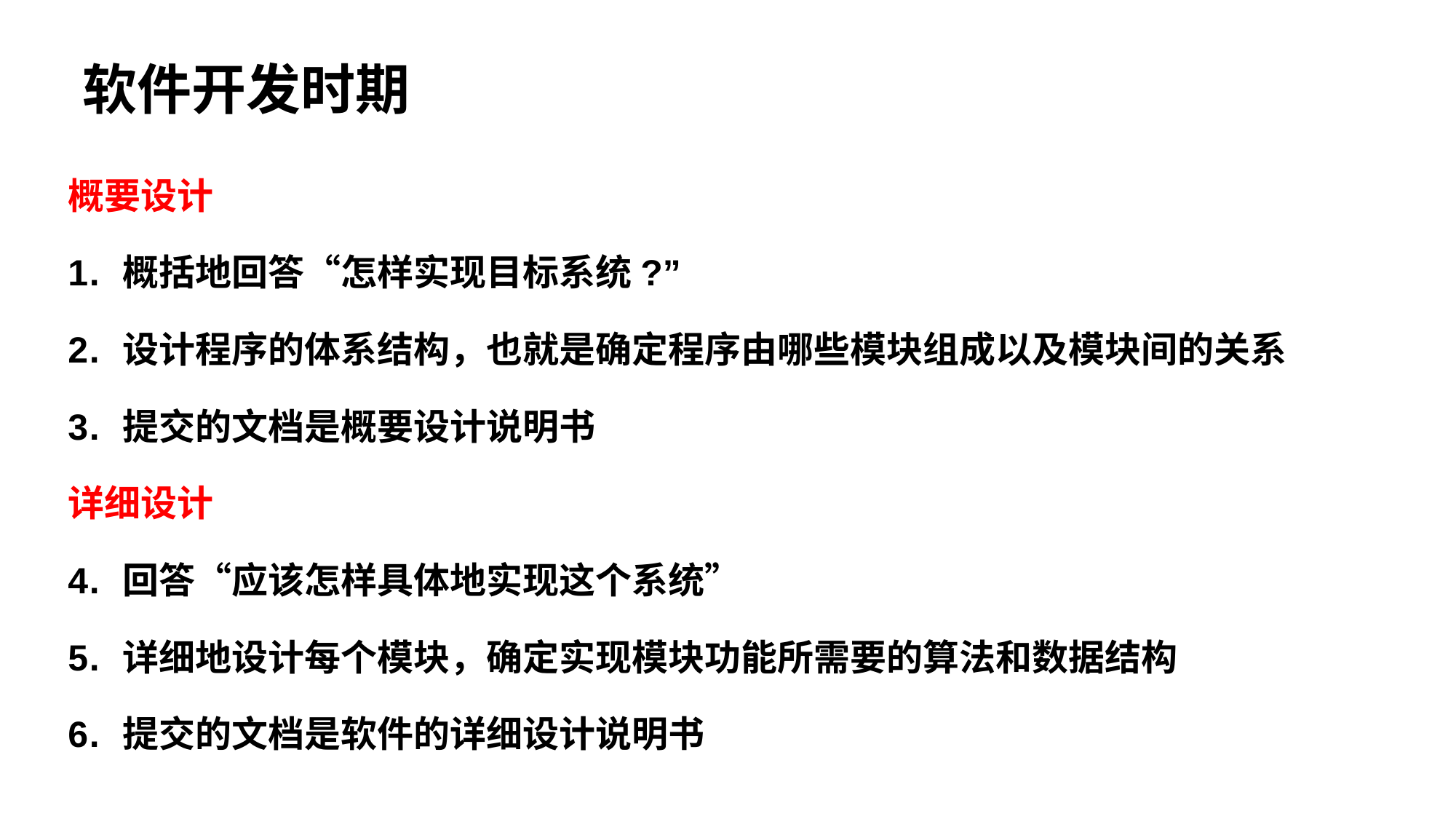

软件开发时期
概要设计
概括地回答“怎样实现目标系统?”
设计程序的体系结构，也就是确定程序由哪些模块组成以及模块间的关系
提交的文档是概要设计说明书
详细设计
回答“应该怎样具体地实现这个系统”
详细地设计每个模块，确定实现模块功能所需要的算法和数据结构
提交的文档是软件的详细设计说明书